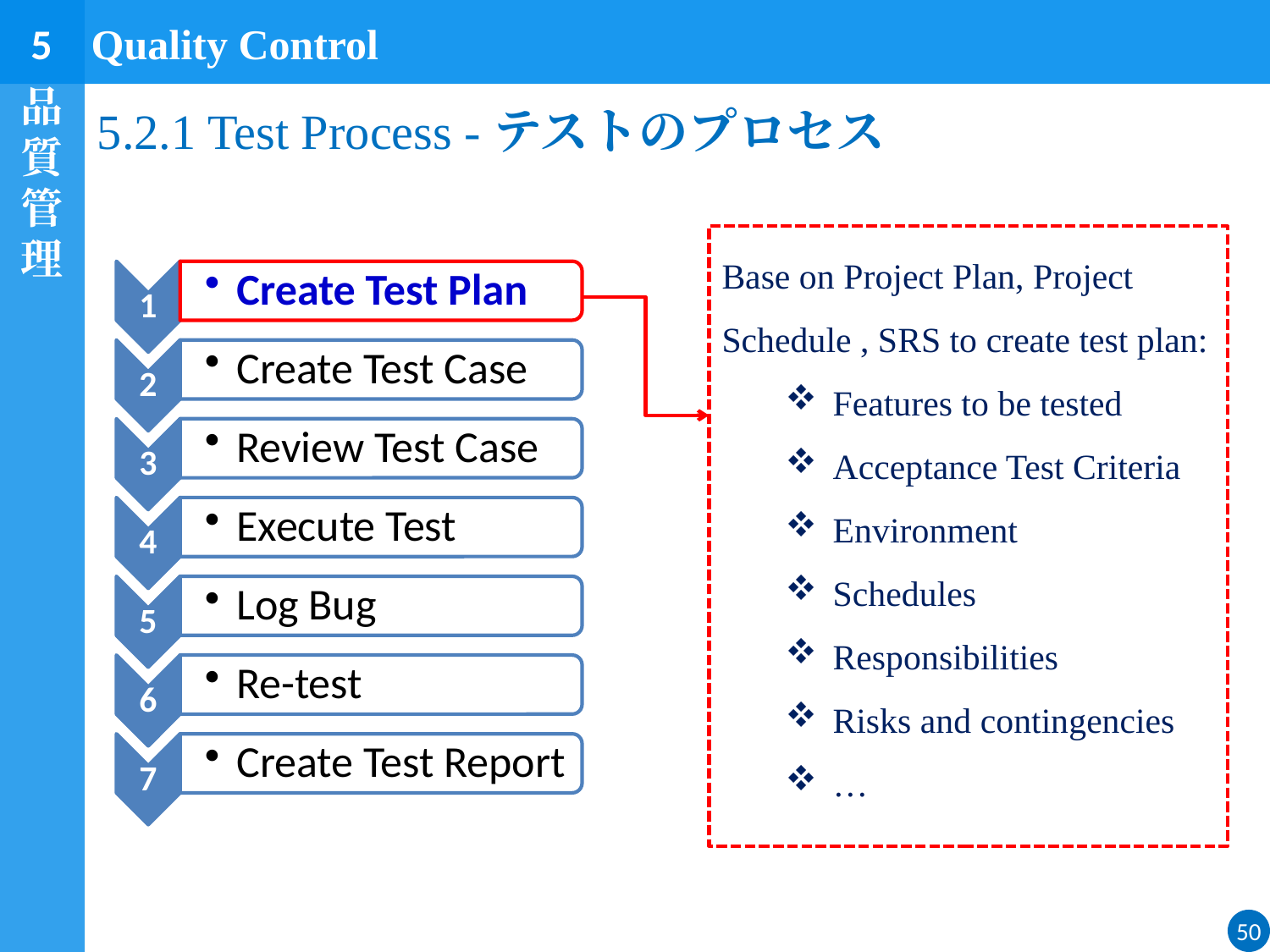

5
Quality Control
品質管理
# 5.2.1 Test Process -テストのプロセス
Base on Project Plan, Project Schedule , SRS to create test plan:
Features to be tested
Acceptance Test Criteria
Environment
Schedules
Responsibilities
Risks and contingencies
…
1
Create Test Plan
2
Create Test Case
3
Review Test Case
4
Execute Test
5
Log Bug
6
Re-test
7
Create Test Report
50